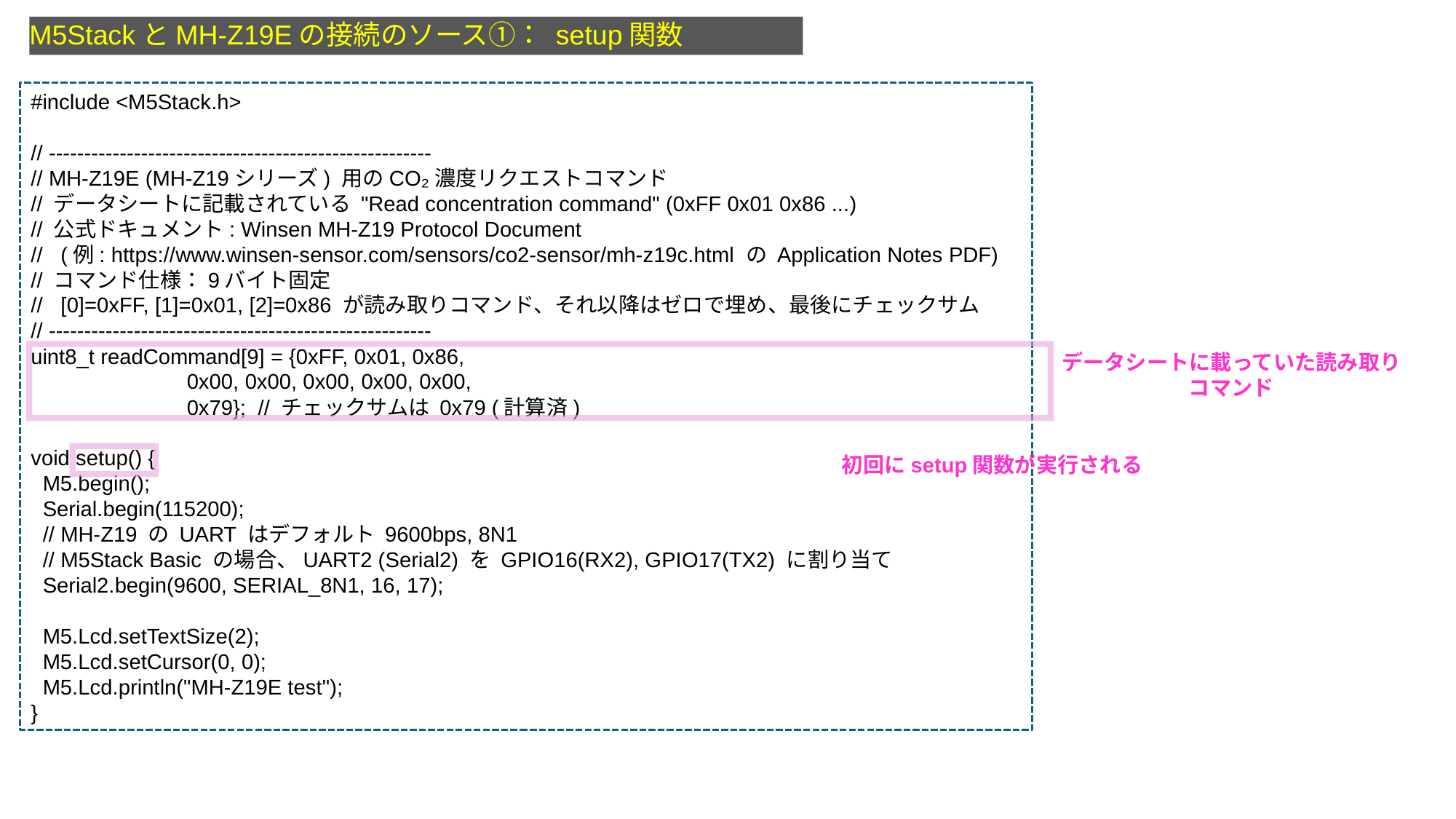

M5StackとMH-Z19Eの接続のソース①： setup関数
#include <M5Stack.h>

// ------------------------------------------------------
// MH-Z19E (MH-Z19シリーズ) 用のCO₂濃度リクエストコマンド
// データシートに記載されている "Read concentration command" (0xFF 0x01 0x86 ...)
// 公式ドキュメント: Winsen MH-Z19 Protocol Document
//   (例: https://www.winsen-sensor.com/sensors/co2-sensor/mh-z19c.html の Application Notes PDF)
// コマンド仕様：9バイト固定
//   [0]=0xFF, [1]=0x01, [2]=0x86 が読み取りコマンド、それ以降はゼロで埋め、最後にチェックサム
// ------------------------------------------------------
uint8_t readCommand[9] = {0xFF, 0x01, 0x86,
                          0x00, 0x00, 0x00, 0x00, 0x00,
                          0x79};  // チェックサムは 0x79 (計算済)

void setup() {
  M5.begin();
  Serial.begin(115200);
  // MH-Z19 の UART はデフォルト 9600bps, 8N1
  // M5Stack Basic の場合、UART2 (Serial2) を GPIO16(RX2), GPIO17(TX2) に割り当て
  Serial2.begin(9600, SERIAL_8N1, 16, 17);

  M5.Lcd.setTextSize(2);
  M5.Lcd.setCursor(0, 0);
  M5.Lcd.println("MH-Z19E test");
}

データシートに載っていた読み取り
コマンド

初回にsetup関数が実行される